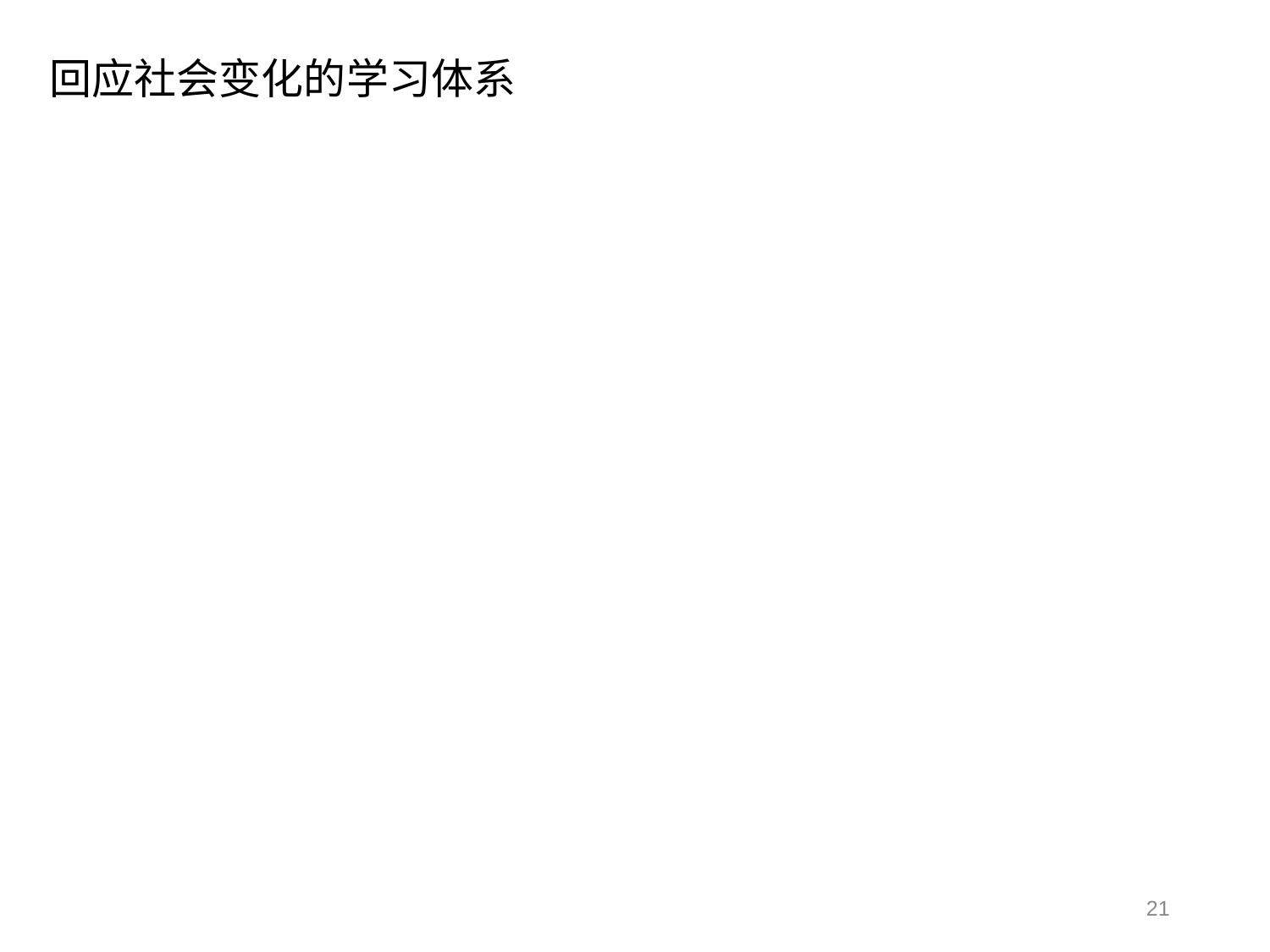

回应社会变化的学习体系
    极限学习过程，是对社会高速变化的回应。

    在网络与信息科技变革的推动之下，组织结构和市场需求不断变化、各种法令与社会冲突不断演进、自媒体不断往更深更广传播，原有的生活与学习需求已经根本性地改变。深层次的，随着信息时代知识总量井喷式发展、个人的认知能力已经远远落后于时代需要，MOOC等大规模开放性课程，越来越把高等教育的学习机会从稀缺资源变为公共资源，一系列日新月异的互联网工具正在把更多元、更优质的远程协作变为可能，知识的本质，已经越来越从个体概念变为群体概念。

    而相应的，如何组建具有学习能力的团队，以及如何训练个人能够快速地适应并参与灵活重组的任务团队，就成为了现代教学组织的一个巨大挑战。

    XLP，有志于此。

    具体的，从表面往深层分析，XLP的设计体现出“开源→群体→分布”的特点。

21